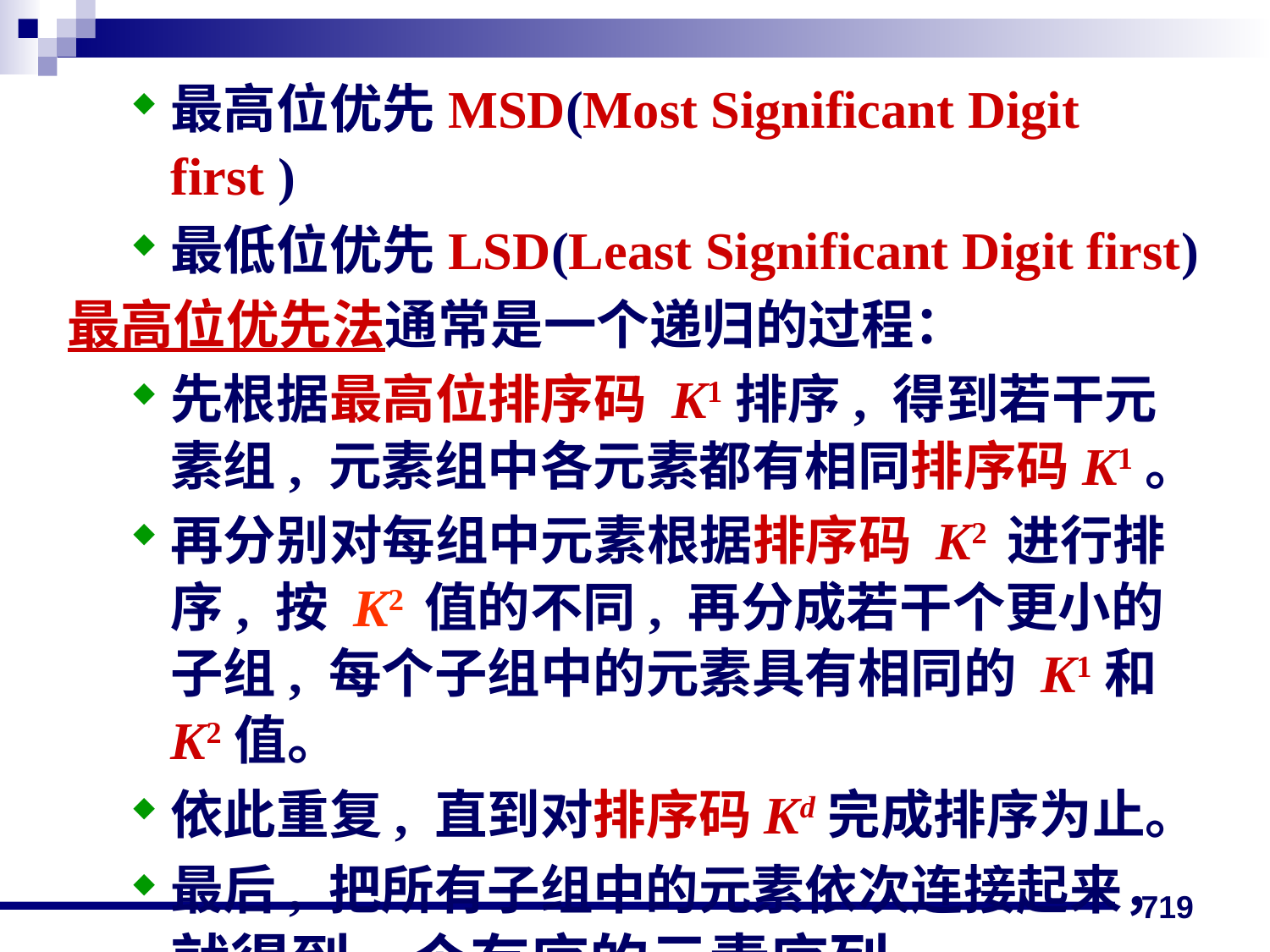

最高位优先MSD(Most Significant Digit first )
最低位优先LSD(Least Significant Digit first)
最高位优先法通常是一个递归的过程：
先根据最高位排序码 K1排序, 得到若干元素组, 元素组中各元素都有相同排序码K1。
再分别对每组中元素根据排序码 K2 进行排序, 按 K2 值的不同, 再分成若干个更小的子组, 每个子组中的元素具有相同的 K1和 K2值。
依此重复, 直到对排序码Kd完成排序为止。
最后, 把所有子组中的元素依次连接起来，就得到一个有序的元素序列。
719